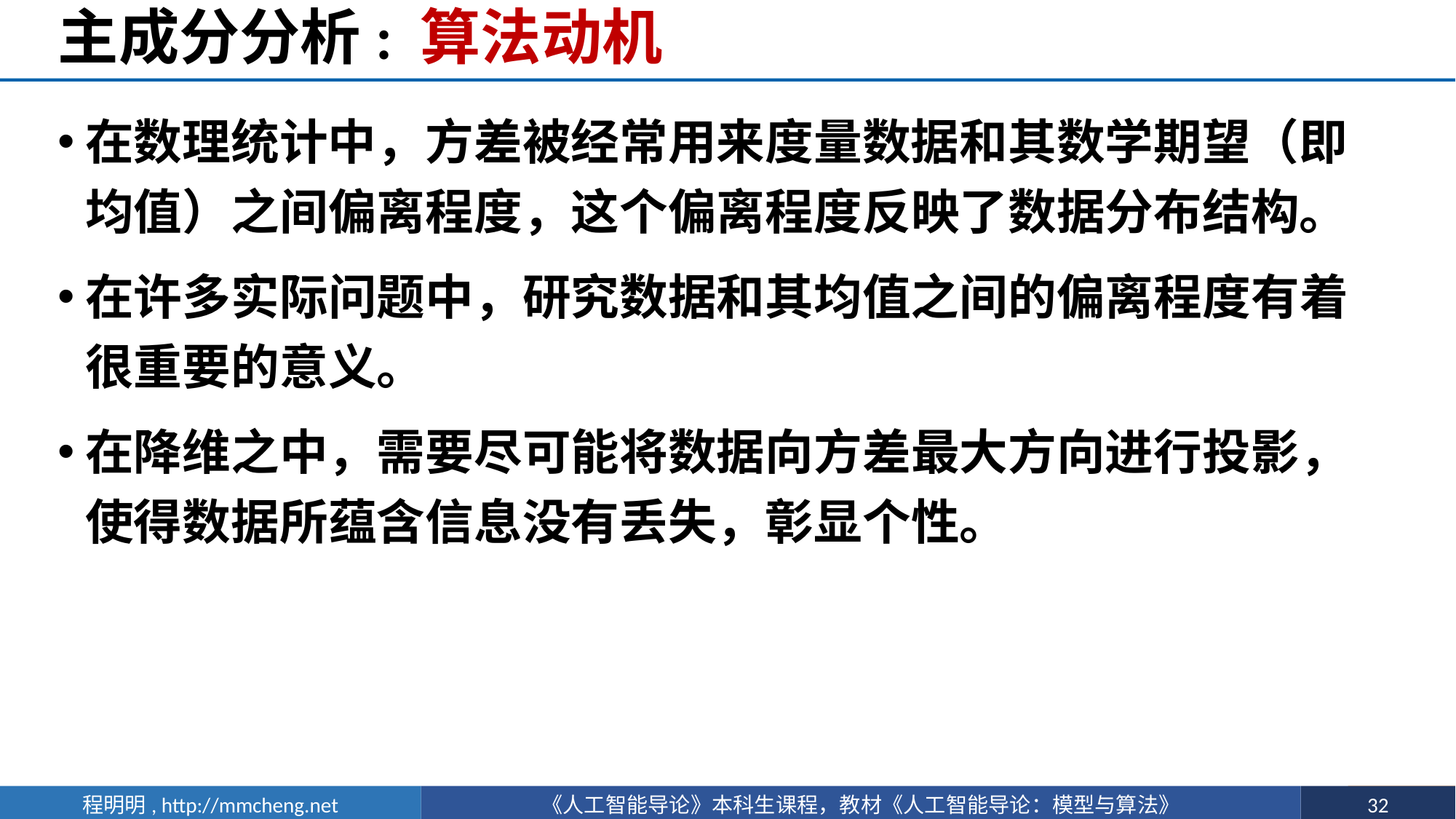

# 主成分分析: 算法动机
在数理统计中，方差被经常用来度量数据和其数学期望（即均值）之间偏离程度，这个偏离程度反映了数据分布结构。
在许多实际问题中，研究数据和其均值之间的偏离程度有着很重要的意义。
在降维之中，需要尽可能将数据向方差最大方向进行投影，使得数据所蕴含信息没有丢失，彰显个性。